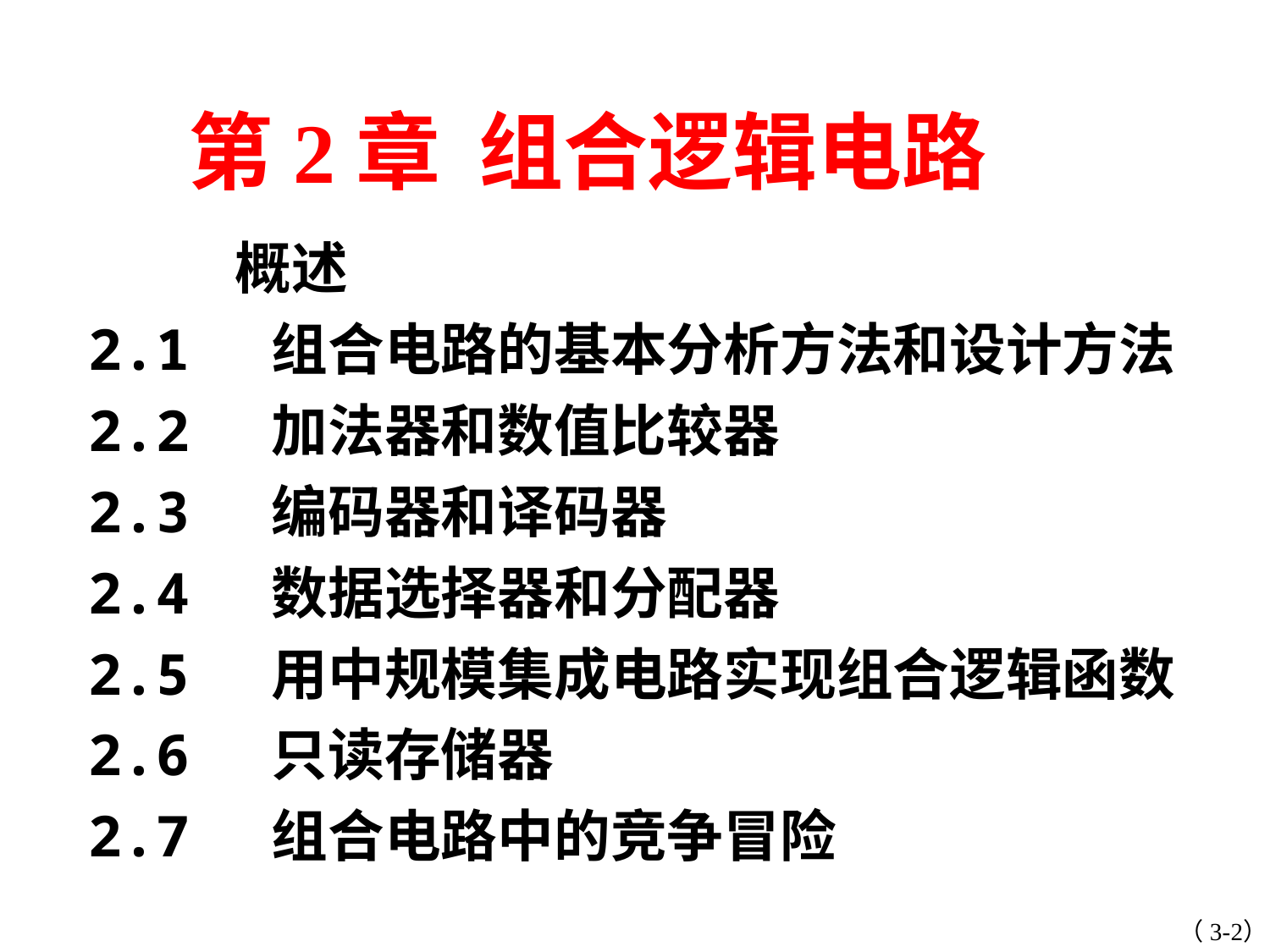

第2章  组合逻辑电路
            概述
2.1  组合电路的基本分析方法和设计方法
2.2  加法器和数值比较器
2.3  编码器和译码器
2.4  数据选择器和分配器
2.5  用中规模集成电路实现组合逻辑函数
2.6  只读存储器
2.7  组合电路中的竞争冒险
（3-2）